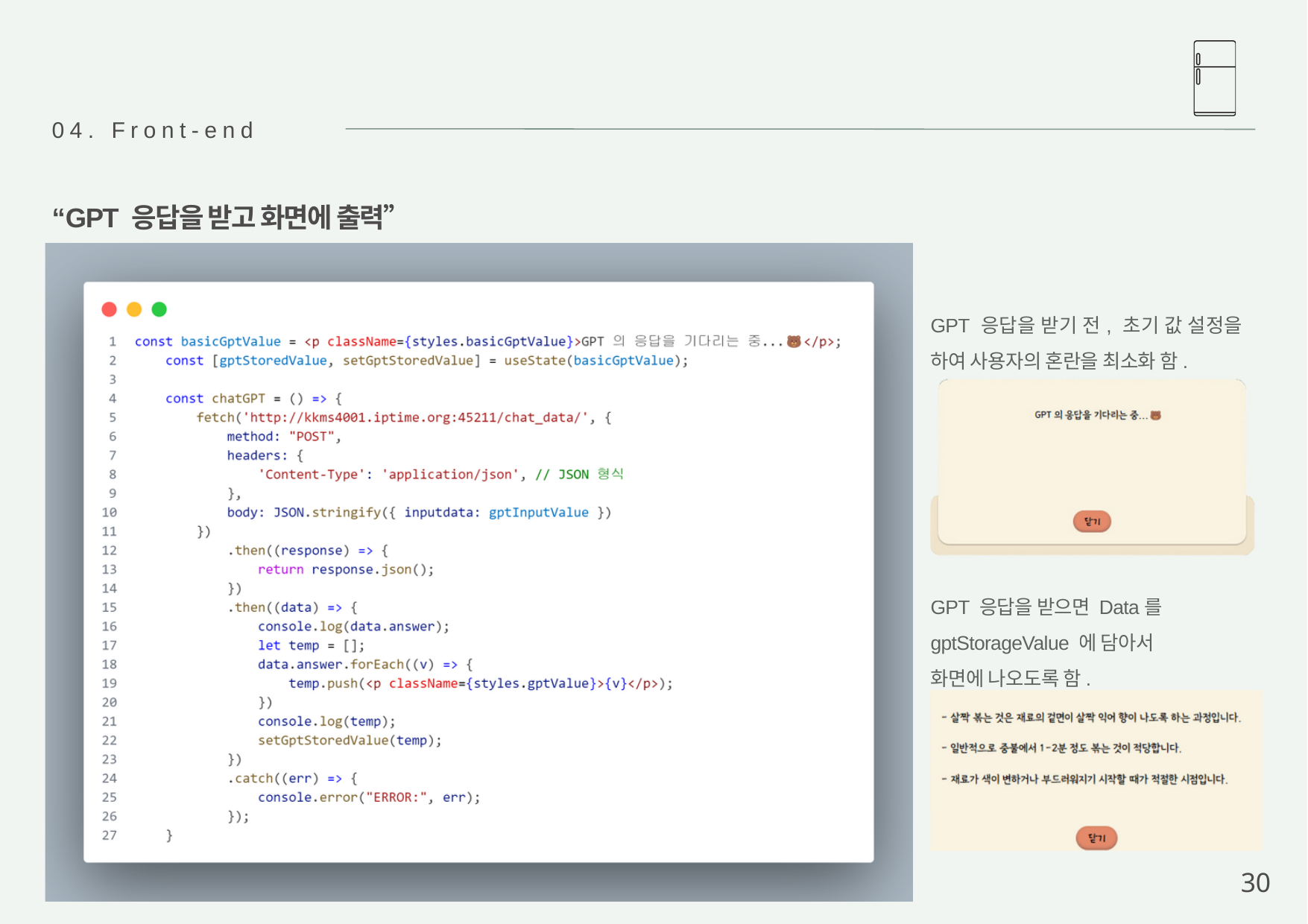

04. Front-end

“GPT 응답을 받고 화면에 출력”

GPT 응답을 받기 전, 초기 값 설정을 하여 사용자의 혼란을 최소화 함.

GPT 응답을 받으면 Data를
gptStorageValue 에 담아서
화면에 나오도록 함.

30